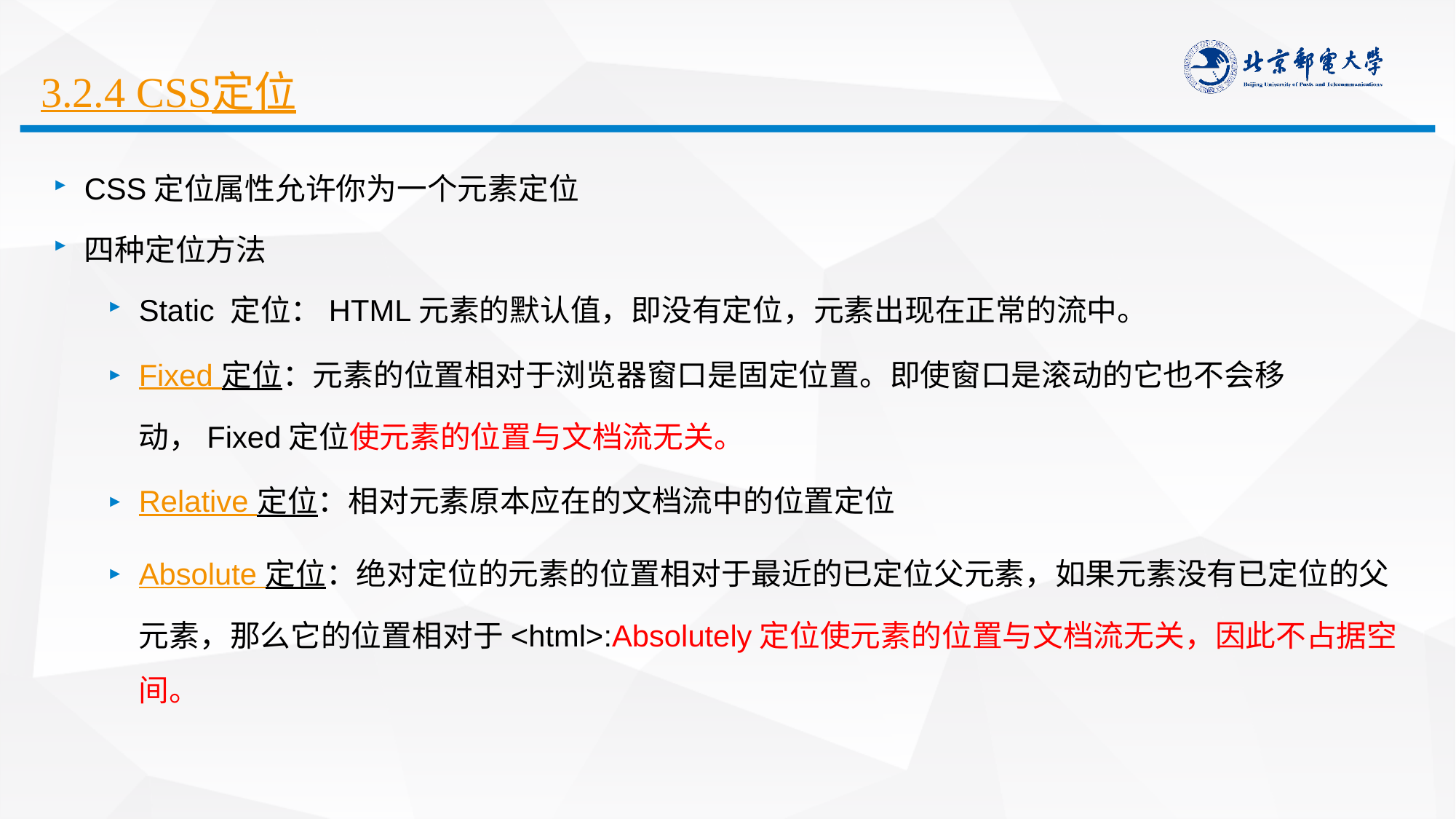

# 3.2.4 CSS定位
CSS定位属性允许你为一个元素定位
四种定位方法
Static 定位：HTML元素的默认值，即没有定位，元素出现在正常的流中。
Fixed 定位：元素的位置相对于浏览器窗口是固定位置。即使窗口是滚动的它也不会移动，Fixed定位使元素的位置与文档流无关。
Relative 定位：相对元素原本应在的文档流中的位置定位
Absolute 定位：绝对定位的元素的位置相对于最近的已定位父元素，如果元素没有已定位的父元素，那么它的位置相对于<html>:Absolutely定位使元素的位置与文档流无关，因此不占据空间。